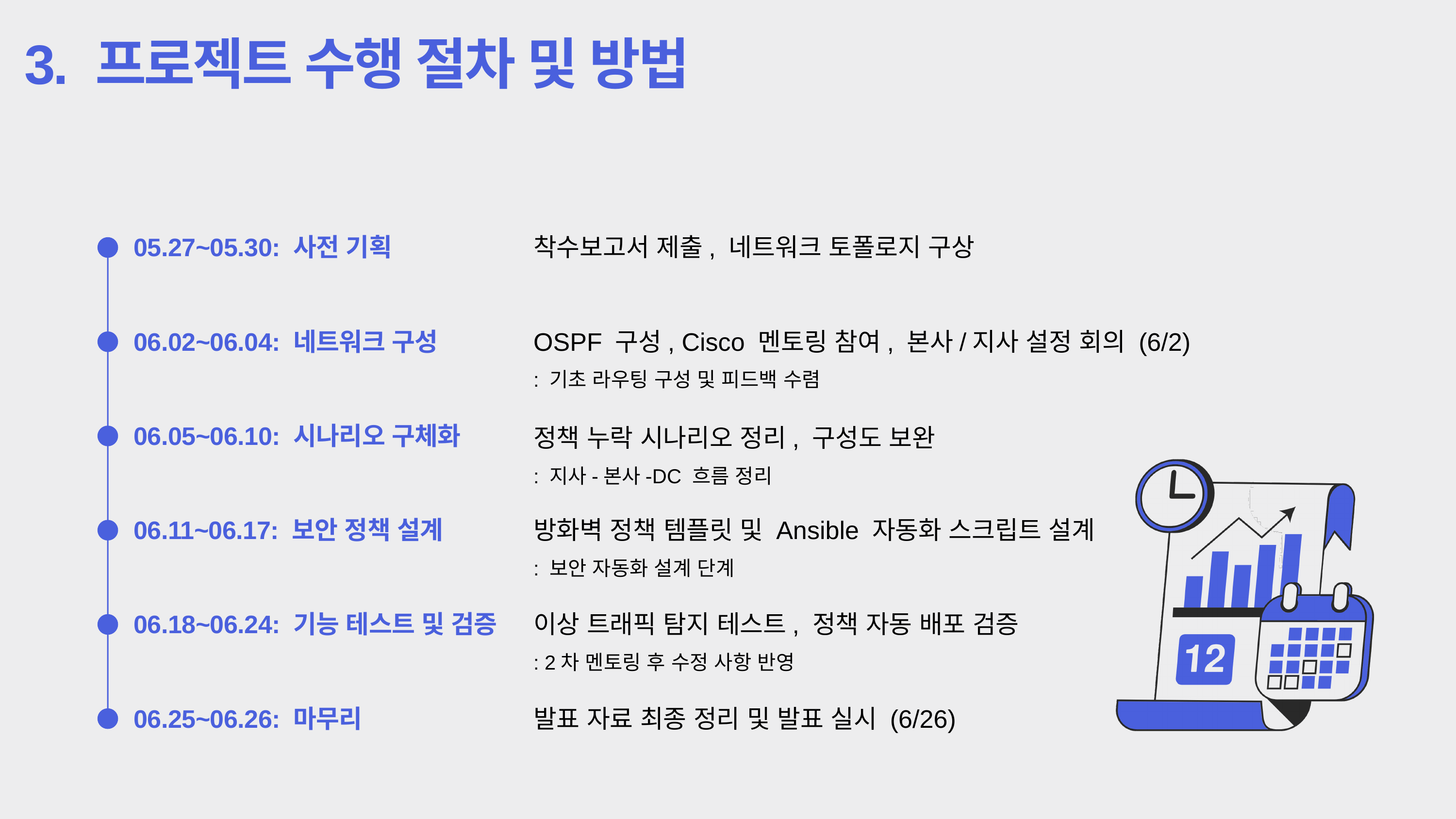

3. 프로젝트 수행 절차 및 방법
착수보고서 제출, 네트워크 토폴로지 구상
05.27~05.30: 사전 기획

06.02~06.04: 네트워크 구성
OSPF 구성, Cisco 멘토링 참여, 본사/지사 설정 회의 (6/2)
: 기초 라우팅 구성 및 피드백 수렴

06.05~06.10: 시나리오 구체화
정책 누락 시나리오 정리, 구성도 보완
: 지사-본사-DC 흐름 정리

06.11~06.17: 보안 정책 설계
방화벽 정책 템플릿 및 Ansible 자동화 스크립트 설계
: 보안 자동화 설계 단계

06.18~06.24: 기능 테스트 및 검증
이상 트래픽 탐지 테스트, 정책 자동 배포 검증
: 2차 멘토링 후 수정 사항 반영

06.25~06.26: 마무리
발표 자료 최종 정리 및 발표 실시 (6/26)